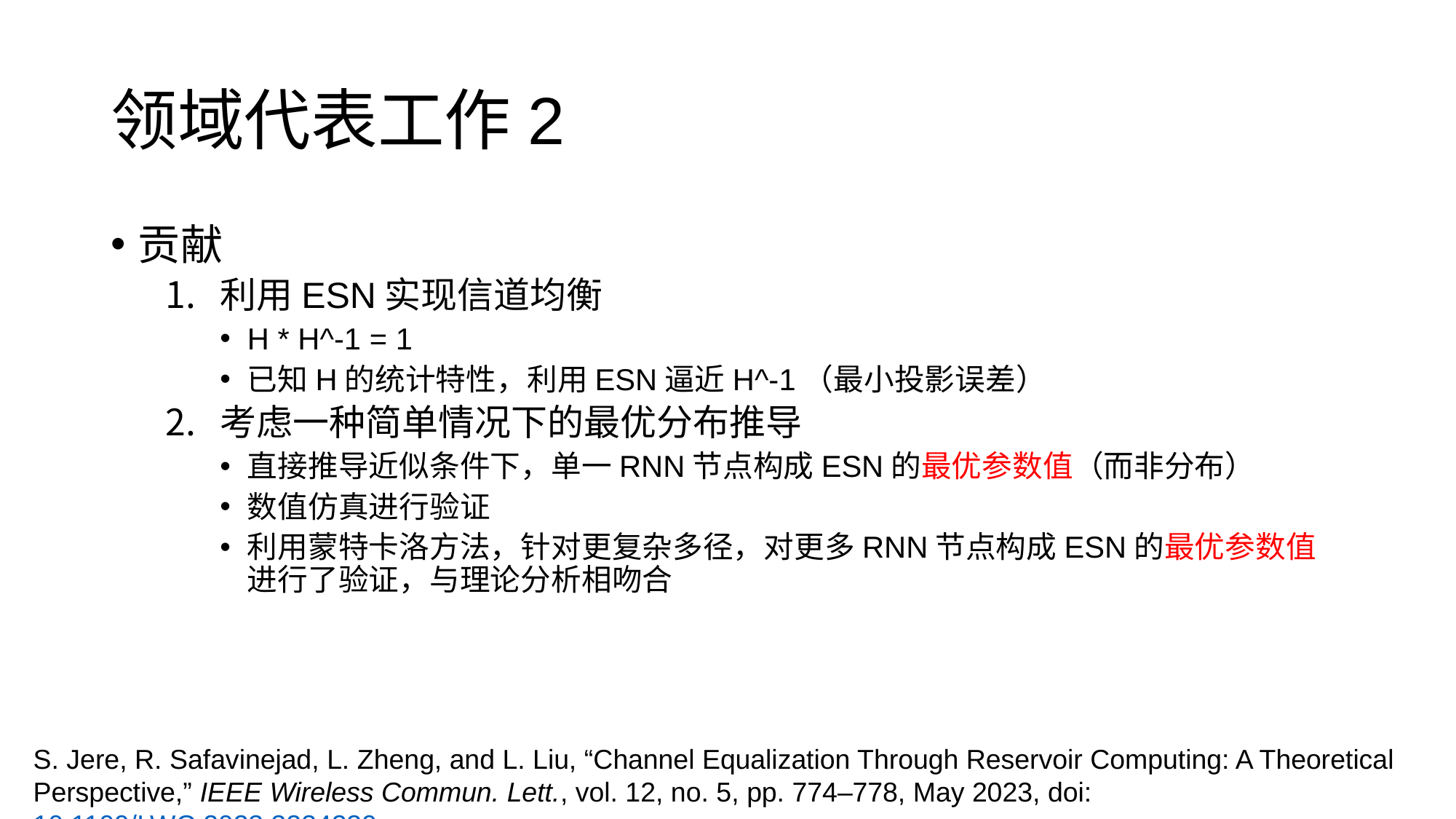

# 领域代表工作2
贡献
利用ESN实现信道均衡
H * H^-1 = 1
已知H的统计特性，利用ESN逼近H^-1（最小投影误差）
考虑一种简单情况下的最优分布推导
直接推导近似条件下，单一RNN节点构成ESN的最优参数值（而非分布）
数值仿真进行验证
利用蒙特卡洛方法，针对更复杂多径，对更多RNN节点构成ESN的最优参数值进行了验证，与理论分析相吻合

S. Jere, R. Safavinejad, L. Zheng, and L. Liu, “Channel Equalization Through Reservoir Computing: A Theoretical Perspective,” IEEE Wireless Commun. Lett., vol. 12, no. 5, pp. 774–778, May 2023, doi: 10.1109/LWC.2023.3234239.